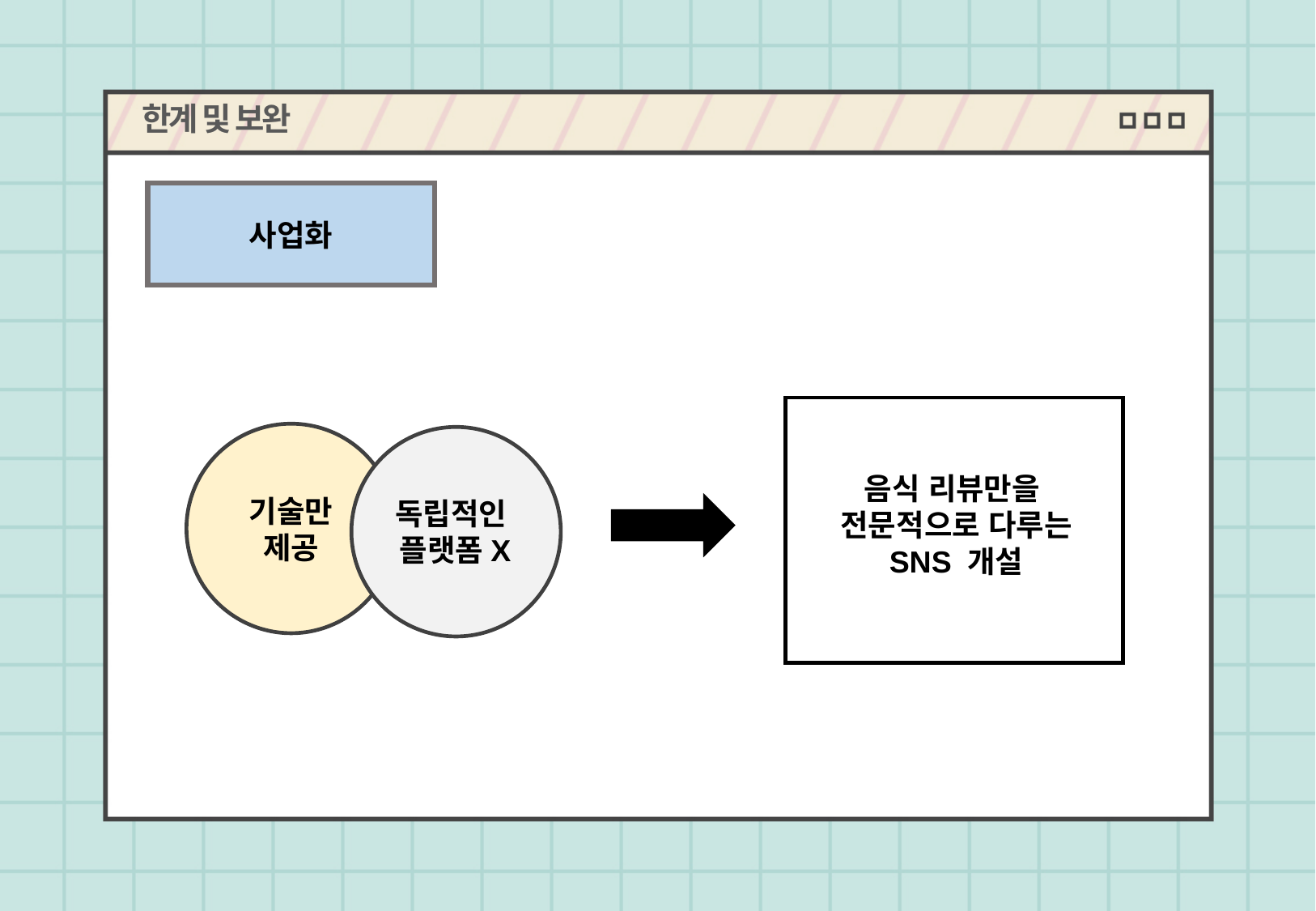

한계 및 보완
사업화

음식 리뷰만을
전문적으로 다루는
SNS 개설
기술만
제공

독립적인
플랫폼X